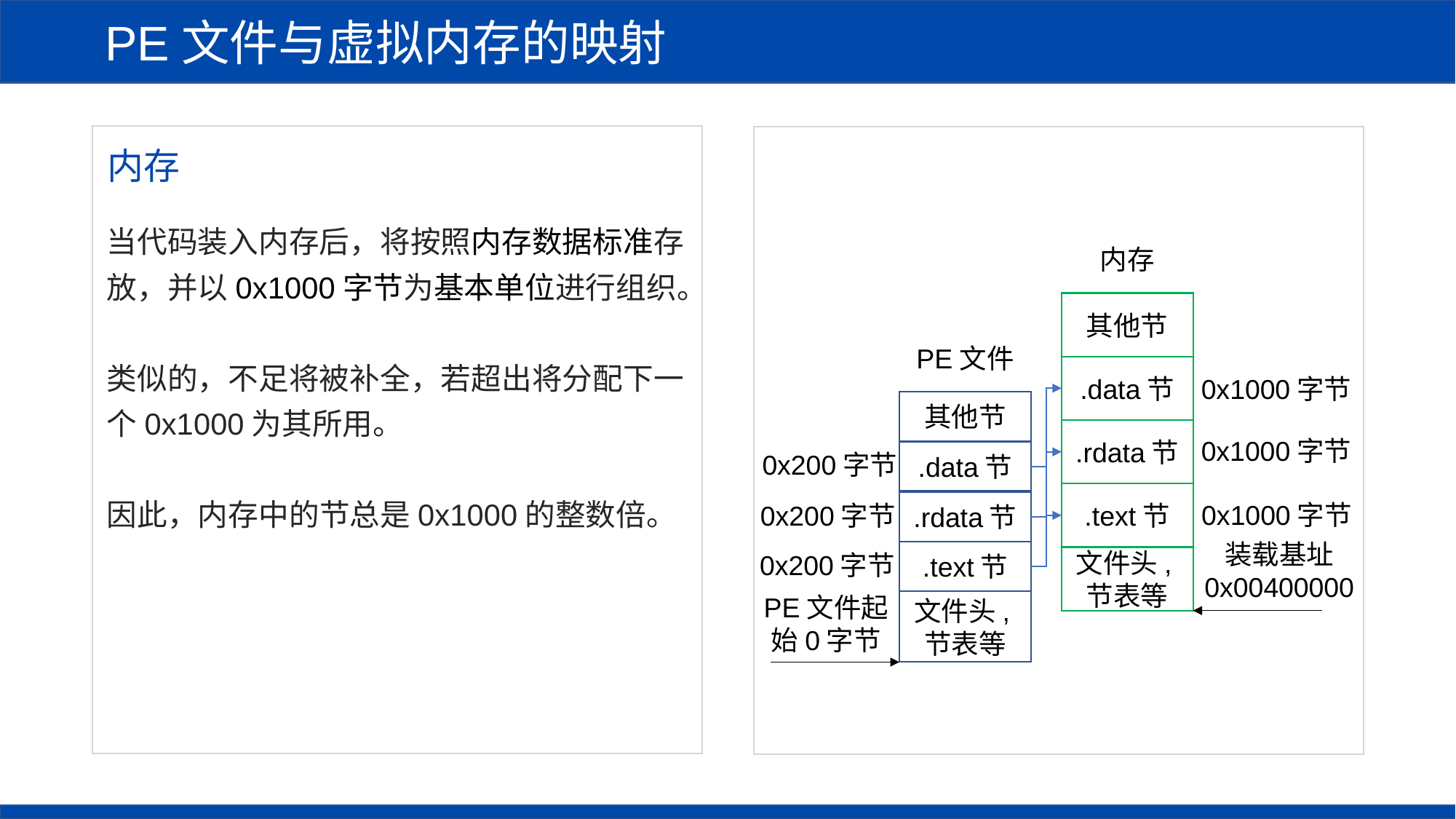

PE文件与虚拟内存的映射

内存
当代码装入内存后，将按照内存数据标准存放，并以0x1000字节为基本单位进行组织。

类似的，不足将被补全，若超出将分配下一个0x1000为其所用。

因此，内存中的节总是0x1000的整数倍。
内存
其他节
PE文件
.data节
0x1000字节
其他节
.rdata节
0x1000字节
0x200字节
.data节
.text节
0x1000字节
0x200字节
.rdata节
装载基址
0x00400000
0x200字节
.text节
文件头,节表等
PE文件起始0字节
文件头,节表等